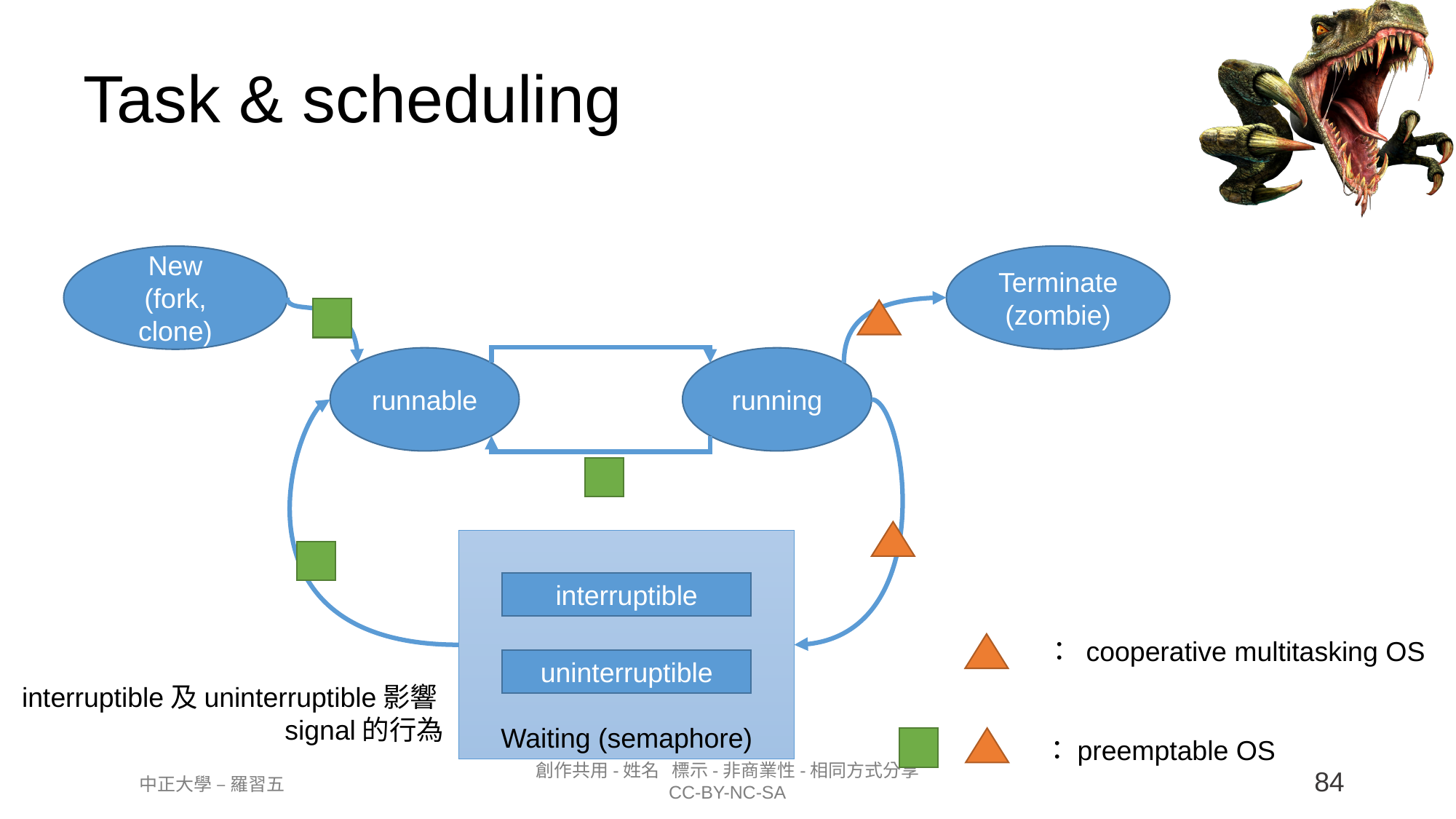

# Task & scheduling
Terminate
(zombie)
New
(fork, clone)

runnable
running

Waiting (semaphore)

interruptible
： cooperative multitasking OS

uninterruptible
interruptible及uninterruptible影響signal的行為
：preemptable OS